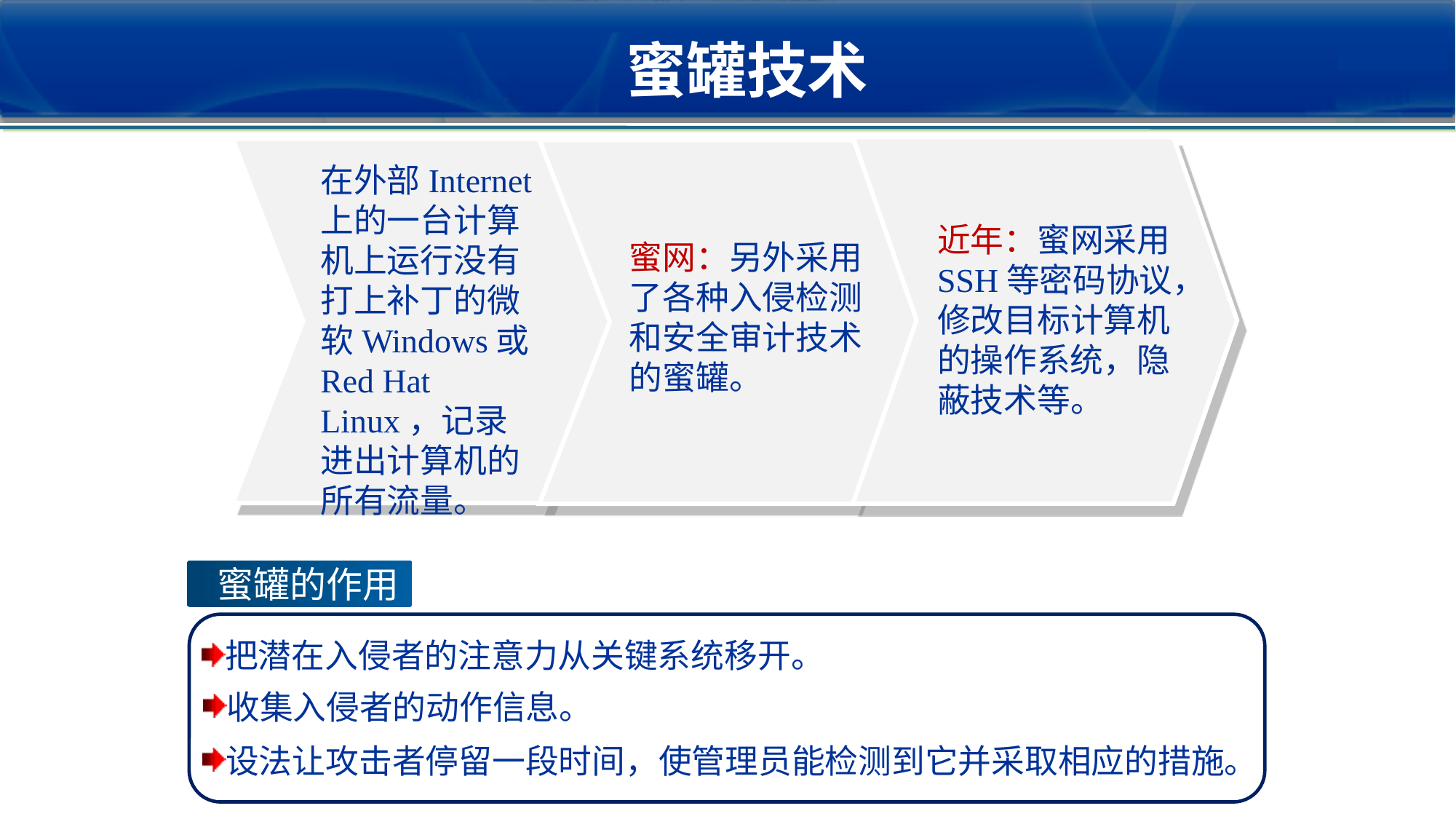

蜜罐技术

在外部Internet上的一台计算机上运行没有打上补丁的微软Windows或Red Hat Linux，记录进出计算机的所有流量。

近年：蜜网采用SSH等密码协议，修改目标计算机的操作系统，隐蔽技术等。
蜜网：另外采用了各种入侵检测和安全审计技术的蜜罐。
 蜜罐的作用

把潜在入侵者的注意力从关键系统移开。
收集入侵者的动作信息。
设法让攻击者停留一段时间，使管理员能检测到它并采取相应的措施。